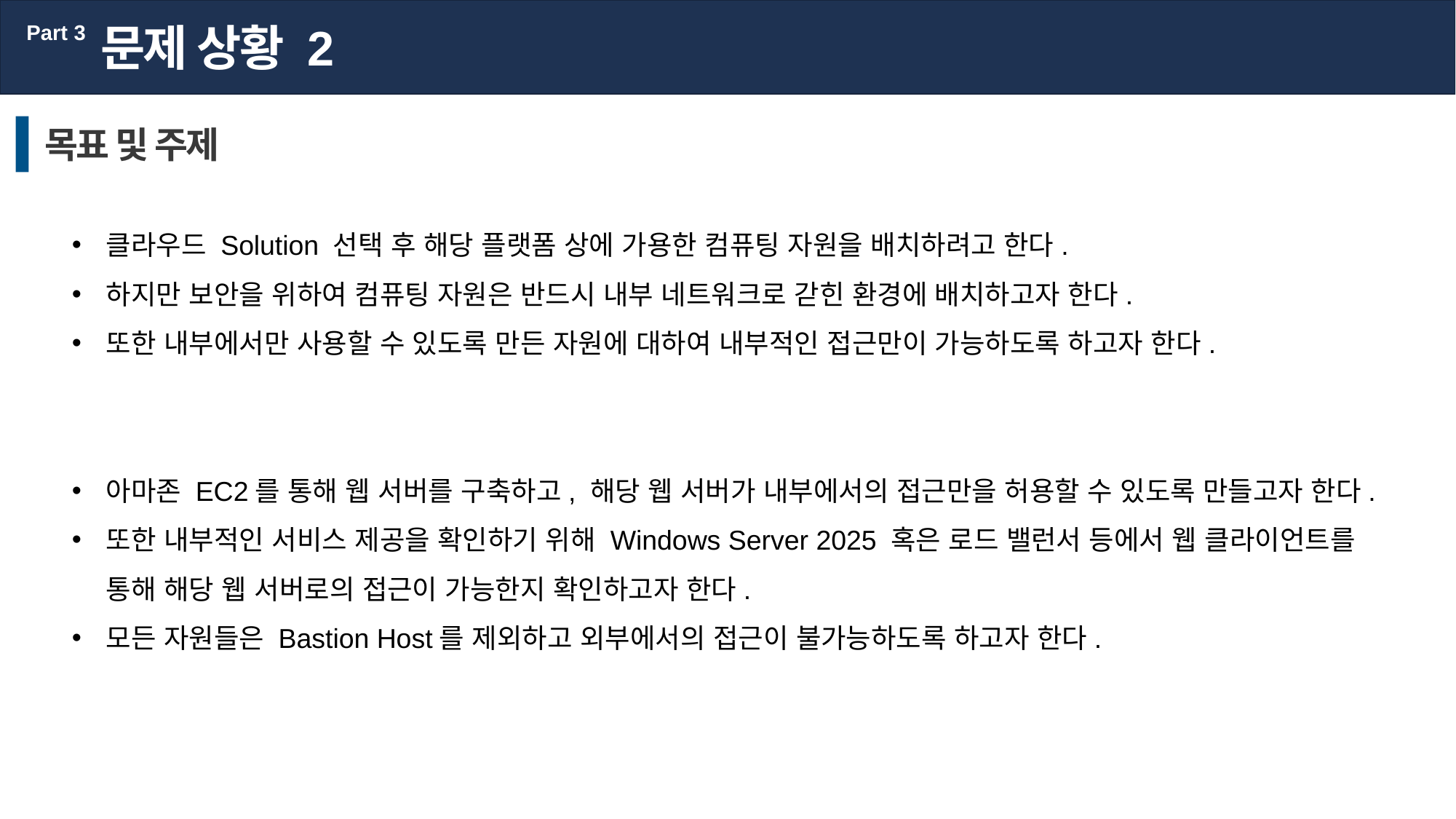

문제 상황 2
Part 3

목표 및 주제
클라우드 Solution 선택 후 해당 플랫폼 상에 가용한 컴퓨팅 자원을 배치하려고 한다.
하지만 보안을 위하여 컴퓨팅 자원은 반드시 내부 네트워크로 갇힌 환경에 배치하고자 한다.
또한 내부에서만 사용할 수 있도록 만든 자원에 대하여 내부적인 접근만이 가능하도록 하고자 한다.

아마존 EC2를 통해 웹 서버를 구축하고, 해당 웹 서버가 내부에서의 접근만을 허용할 수 있도록 만들고자 한다.
또한 내부적인 서비스 제공을 확인하기 위해 Windows Server 2025 혹은 로드 밸런서 등에서 웹 클라이언트를 통해 해당 웹 서버로의 접근이 가능한지 확인하고자 한다.
모든 자원들은 Bastion Host를 제외하고 외부에서의 접근이 불가능하도록 하고자 한다.